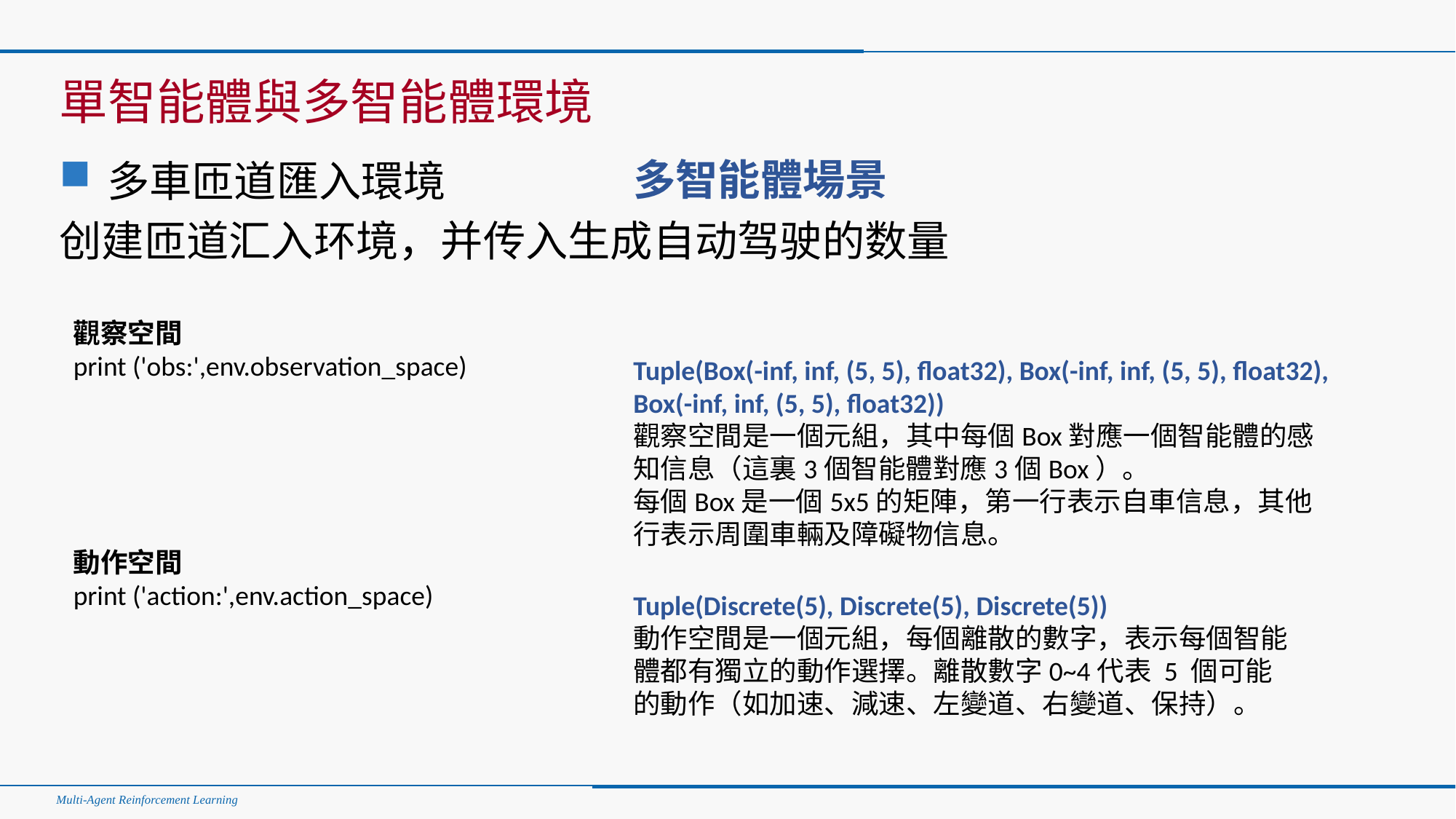

#
單智能體與多智能體環境
多智能體場景
多車匝道匯入環境
创建匝道汇入环境，并传入生成自动驾驶的数量
觀察空間
print ('obs:',env.observation_space)

動作空間
print ('action:',env.action_space)
Tuple(Box(-inf, inf, (5, 5), float32), Box(-inf, inf, (5, 5), float32),
Box(-inf, inf, (5, 5), float32))
觀察空間是一個元組，其中每個Box對應一個智能體的感知信息（這裏3個智能體對應3個Box）。
每個Box是一個5x5的矩陣，第一行表示自車信息，其他行表示周圍車輛及障礙物信息。
Tuple(Discrete(5), Discrete(5), Discrete(5))
動作空間是一個元組，每個離散的數字，表示每個智能體都有獨立的動作選擇。離散數字0~4代表 5 個可能的動作（如加速、減速、左變道、右變道、保持）。
20